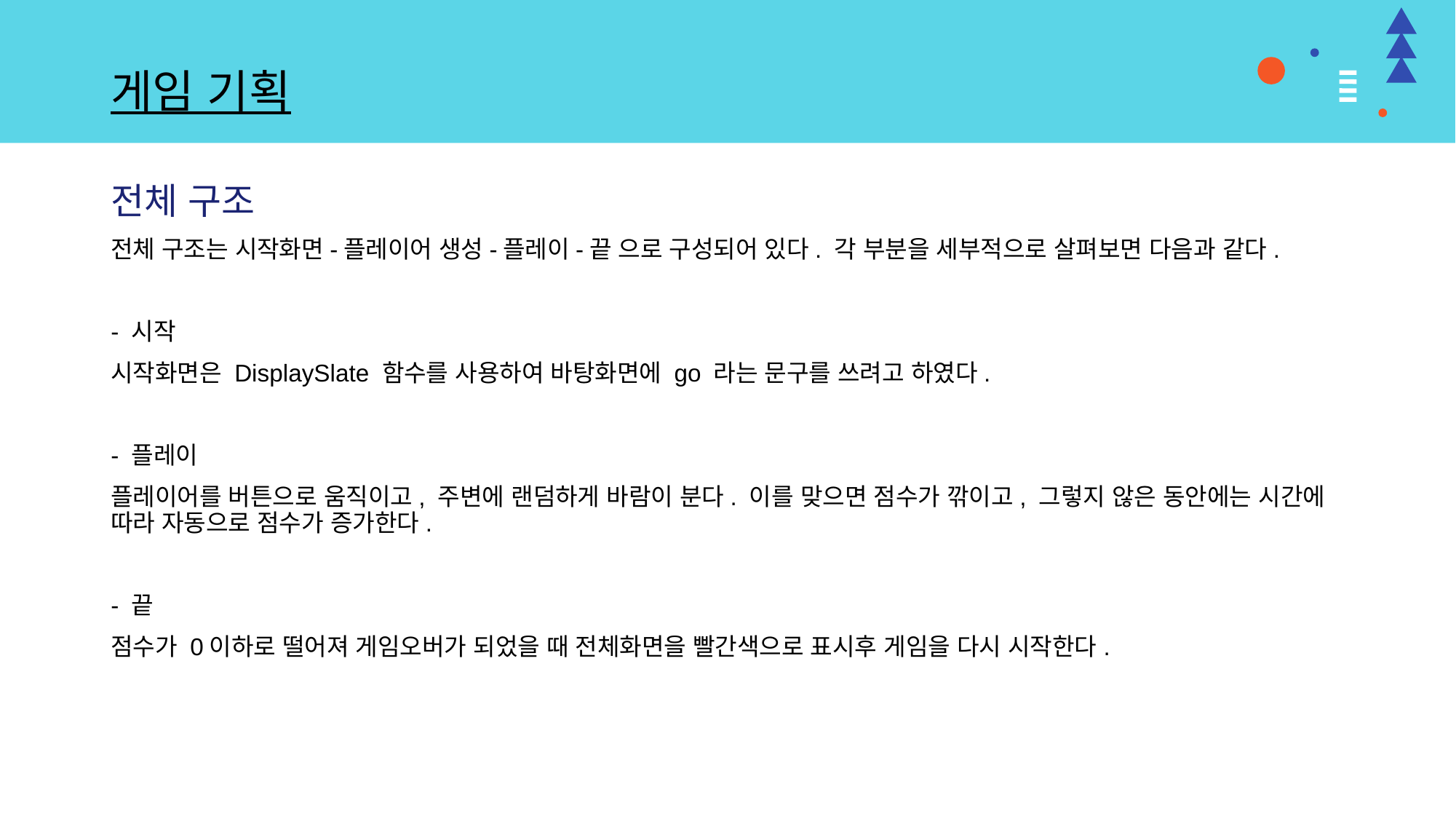

# 게임 기획
전체 구조
전체 구조는 시작화면-플레이어 생성-플레이-끝 으로 구성되어 있다. 각 부분을 세부적으로 살펴보면 다음과 같다.

- 시작
시작화면은 DisplaySlate 함수를 사용하여 바탕화면에 go 라는 문구를 쓰려고 하였다.

- 플레이
플레이어를 버튼으로 움직이고, 주변에 랜덤하게 바람이 분다. 이를 맞으면 점수가 깎이고, 그렇지 않은 동안에는 시간에 따라 자동으로 점수가 증가한다.

- 끝
점수가 0이하로 떨어져 게임오버가 되었을 때 전체화면을 빨간색으로 표시후 게임을 다시 시작한다.